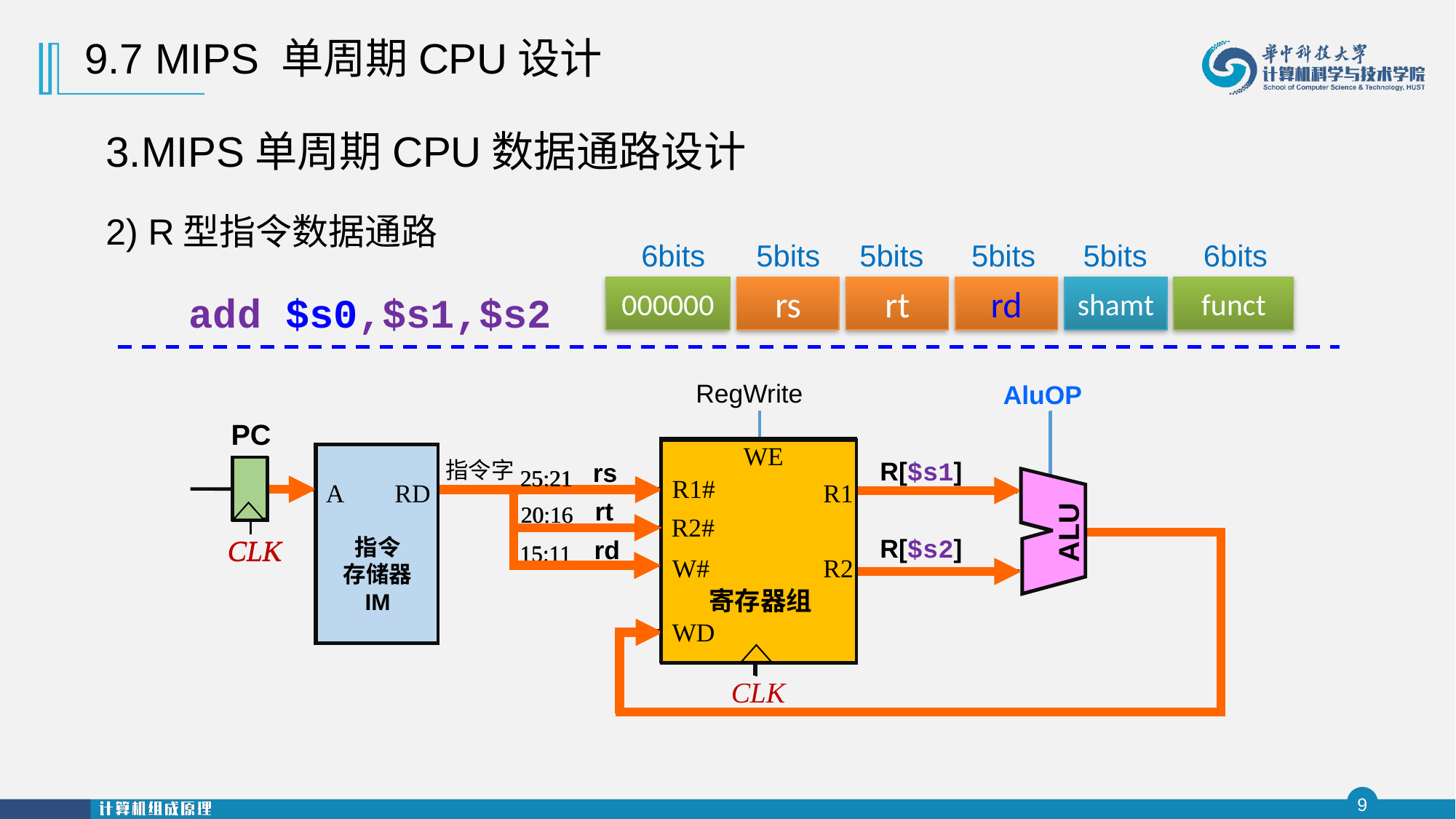

9.7 MIPS 单周期CPU设计
3.MIPS单周期CPU数据通路设计
2) R型指令数据通路
6bits
5bits
5bits
5bits
5bits
6bits
000000
rs
rt
rd
shamt
funct
add $s0,$s1,$s2
RegWrite
AluOP
PC
WE
WE

R1#
R1
R2#
R2
W#
寄存器组
WD

A
RD
指令
存储器
IM

A
RD
指令
存储器
 R[$s1]
R[$s2]

指令字
rs
rt
rd

25:21
25:21
R1#

ALU

R1
20:16
20:16

R2#
ALU
CLK
CLK
15:11
15:11
W#
R2
寄存器组
WD

CLK